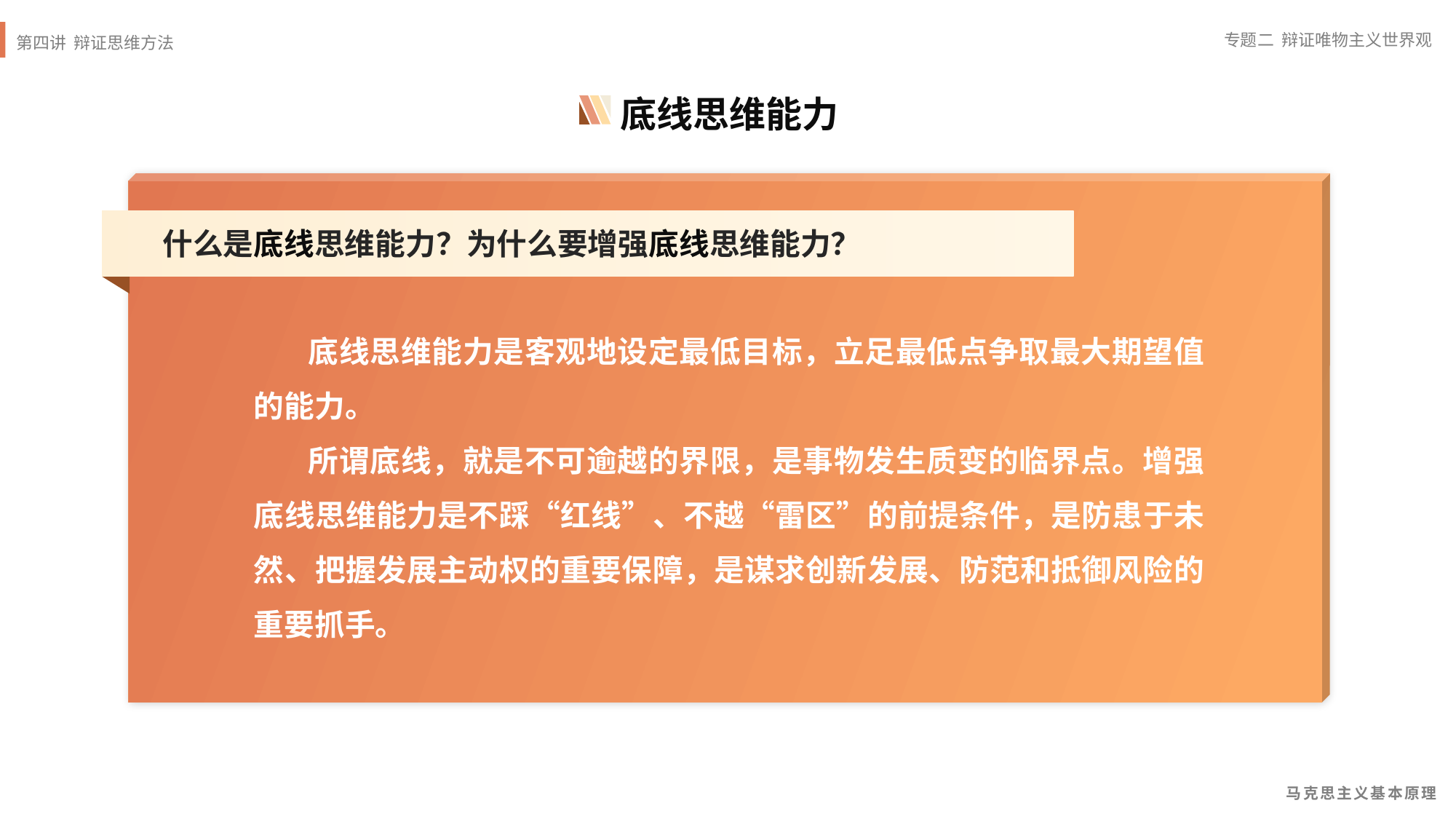

底线思维能力

什么是底线思维能力？为什么要增强底线思维能力？

底线思维能力是客观地设定最低目标，立足最低点争取最大期望值的能力。
所谓底线，就是不可逾越的界限，是事物发生质变的临界点。增强底线思维能力是不踩“红线”、不越“雷区”的前提条件，是防患于未然、把握发展主动权的重要保障，是谋求创新发展、防范和抵御风险的重要抓手。